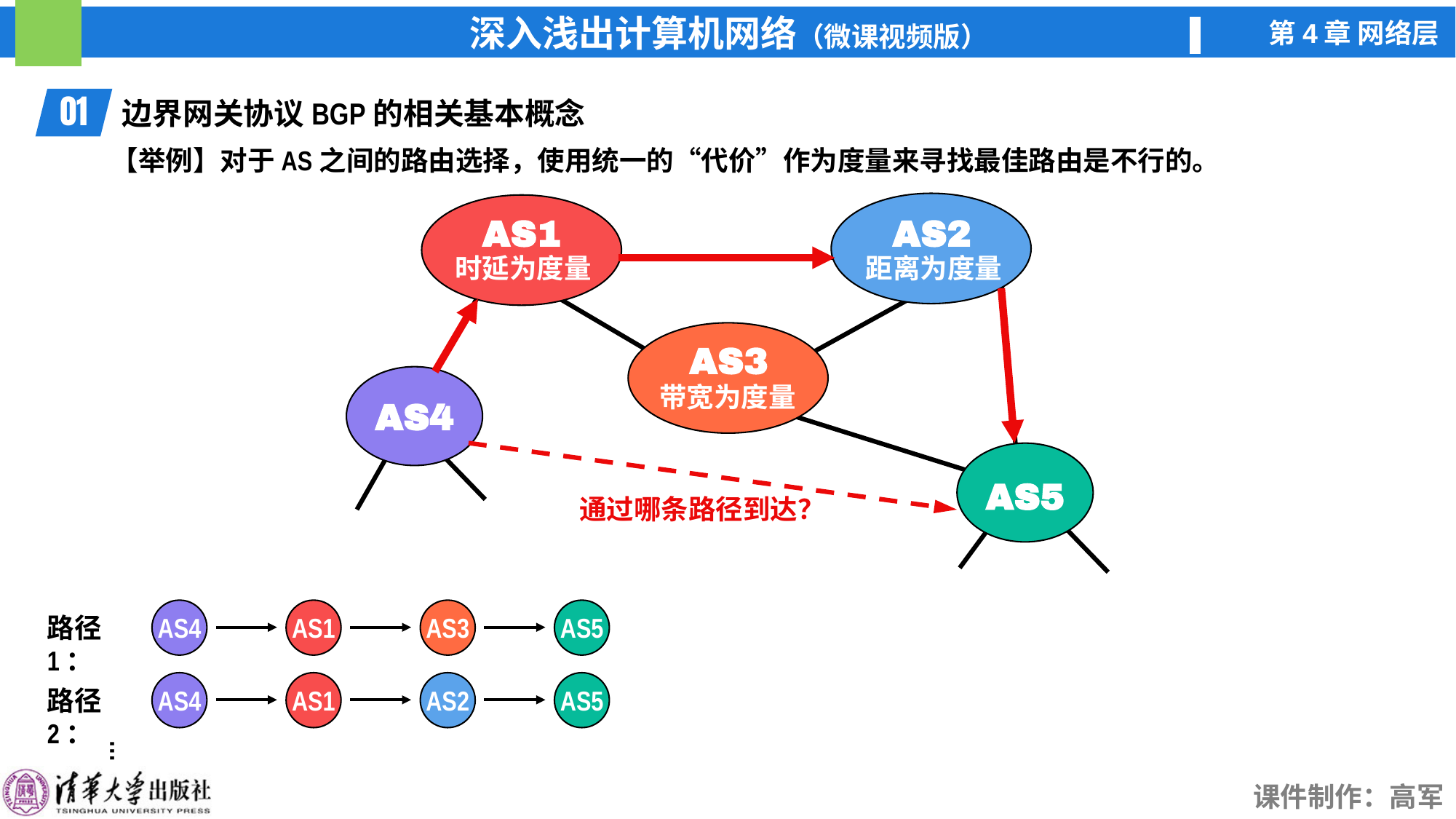

01
边界网关协议BGP的相关基本概念
【举例】对于AS之间的路由选择，使用统一的“代价”作为度量来寻找最佳路由是不行的。

AS1
AS2
时延为度量
距离为度量

AS3

带宽为度量
AS4
通过哪条路径到达？

AS5

AS4

AS1

AS3

AS5
路径1：

AS4

AS1

AS2

AS5
路径2：
…